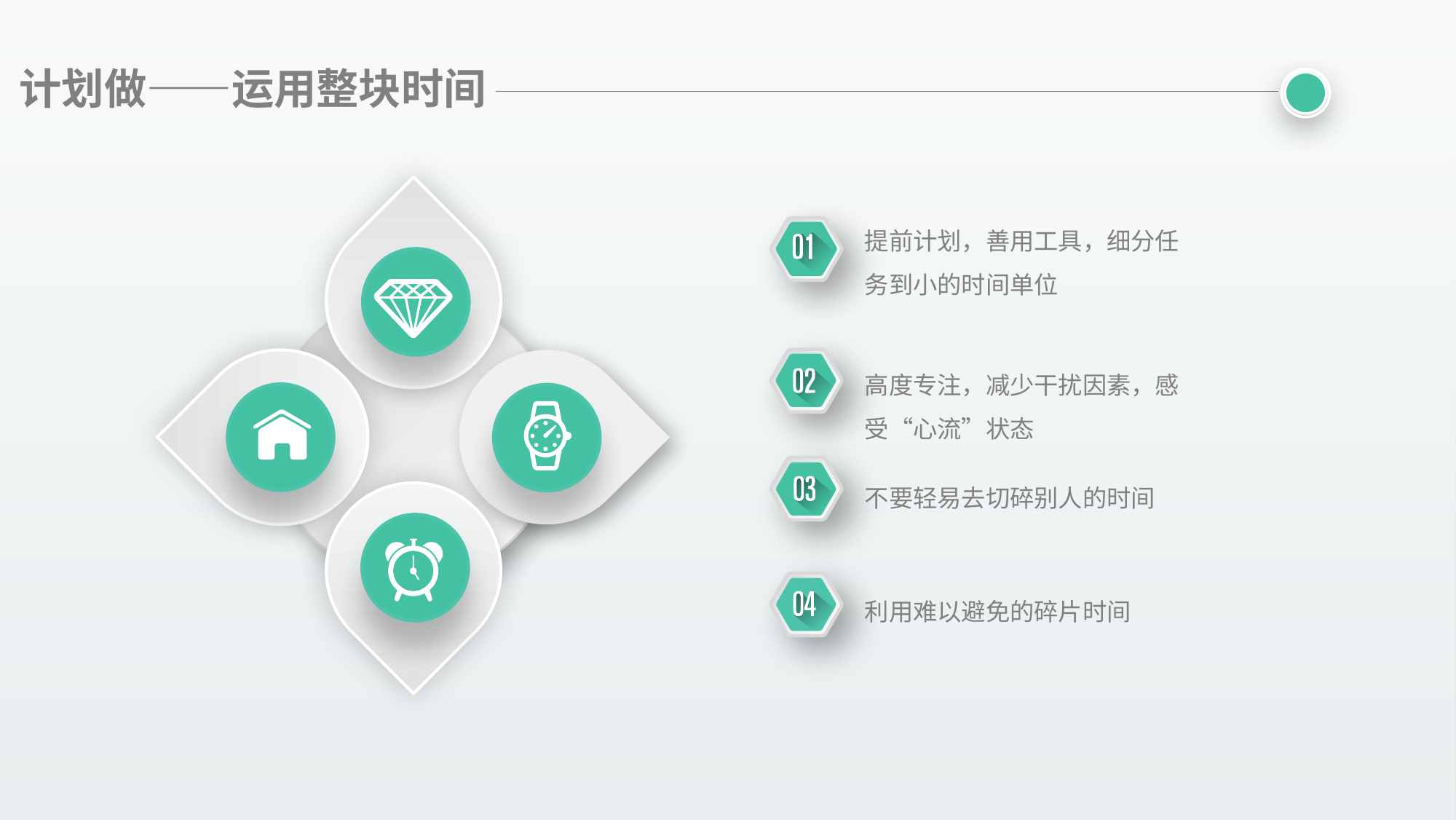

计划做——运用整块时间

提前计划，善用工具，细分任务到小的时间单位

V

高度专注，减少干扰因素，感受“心流”状态

不要轻易去切碎别人的时间

利用难以避免的碎片时间